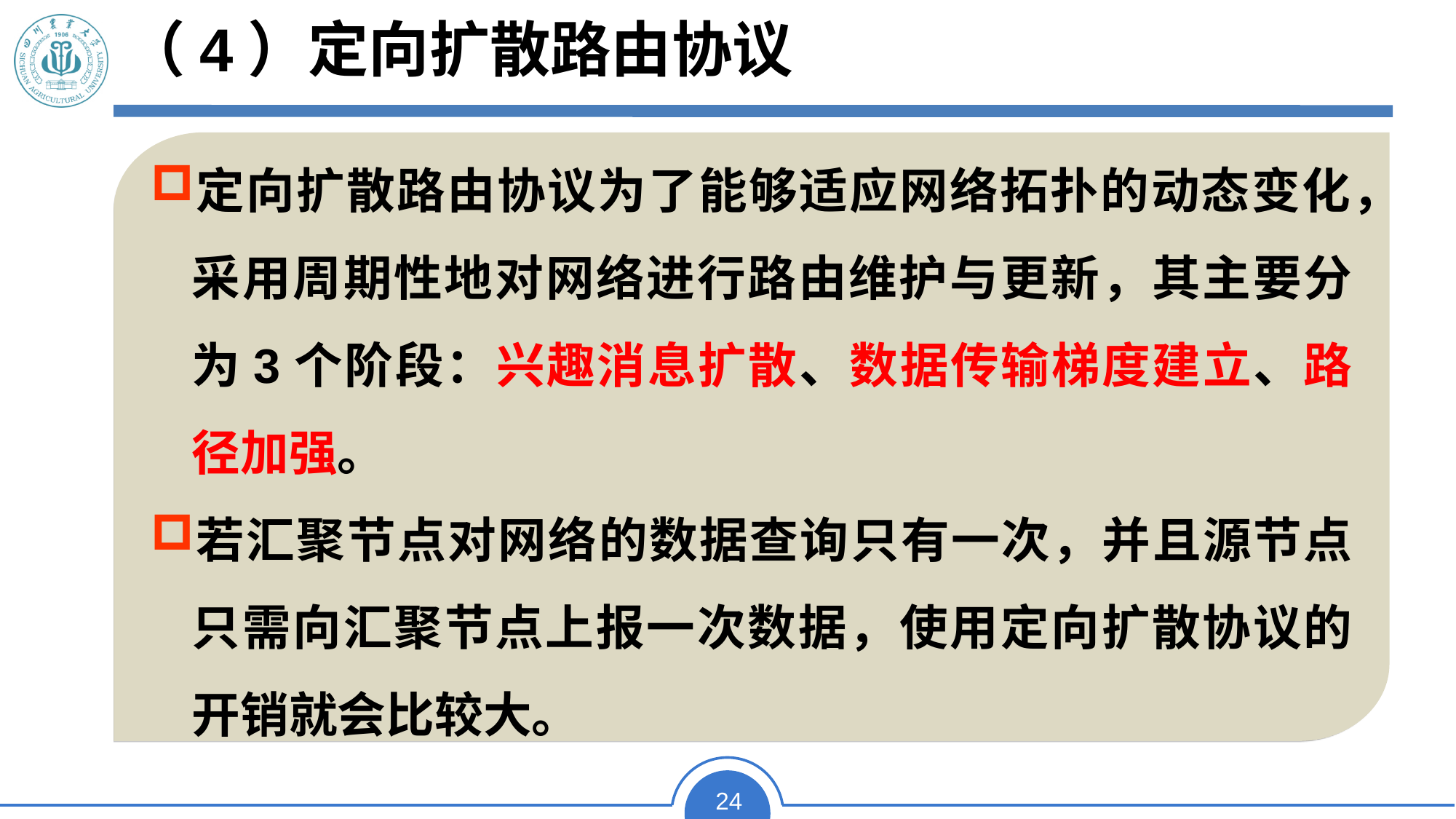

# （4）定向扩散路由协议
定向扩散路由协议为了能够适应网络拓扑的动态变化，采用周期性地对网络进行路由维护与更新，其主要分为3个阶段：兴趣消息扩散、数据传输梯度建立、路径加强。
若汇聚节点对网络的数据查询只有一次，并且源节点只需向汇聚节点上报一次数据，使用定向扩散协议的开销就会比较大。